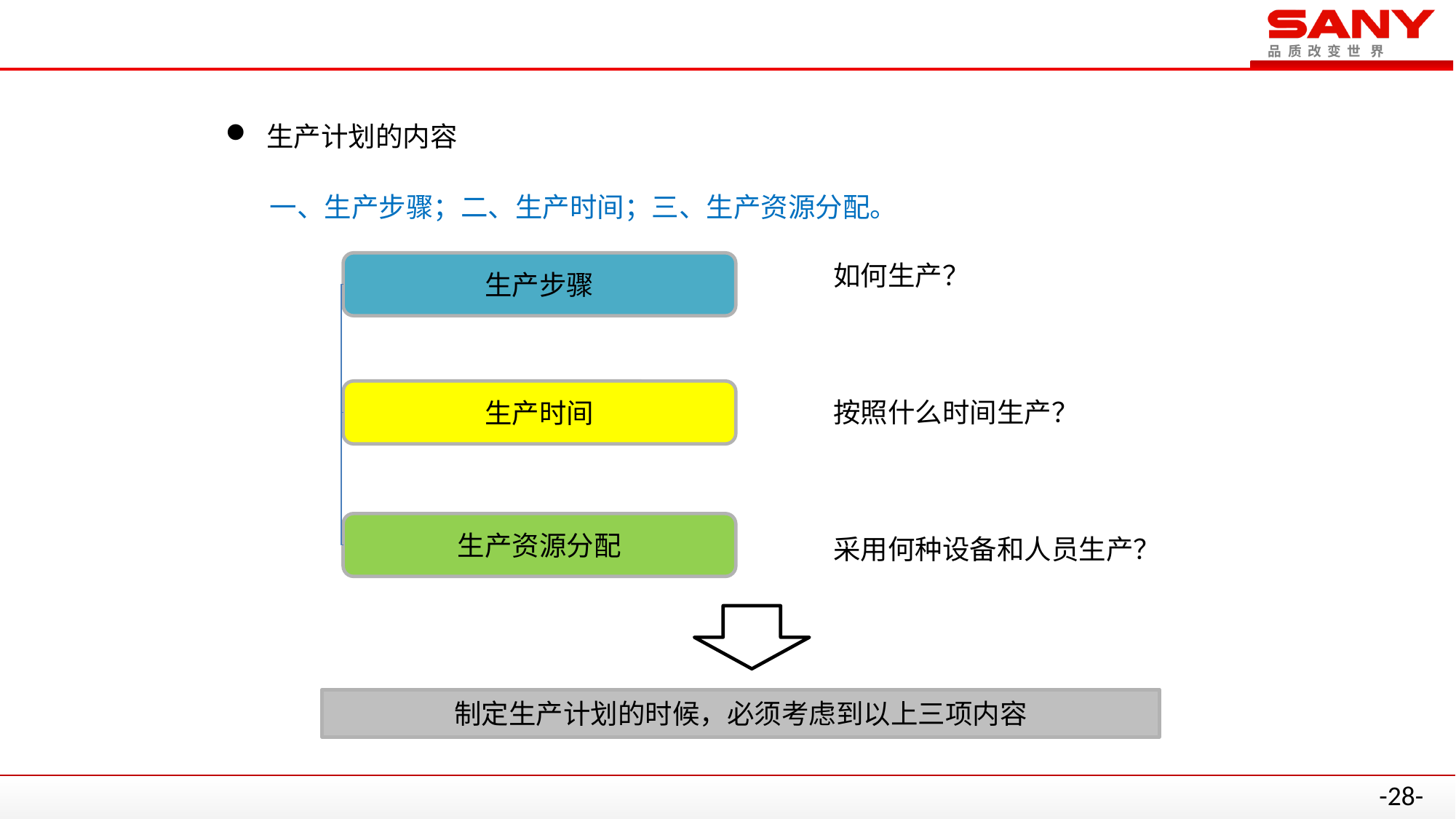

# 2、流程优化-总括（1/4）
生产计划的内容
一、生产步骤；二、生产时间；三、生产资源分配。
生产步骤
如何生产？
生产时间
按照什么时间生产？
生产资源分配
采用何种设备和人员生产？

制定生产计划的时候，必须考虑到以上三项内容
28